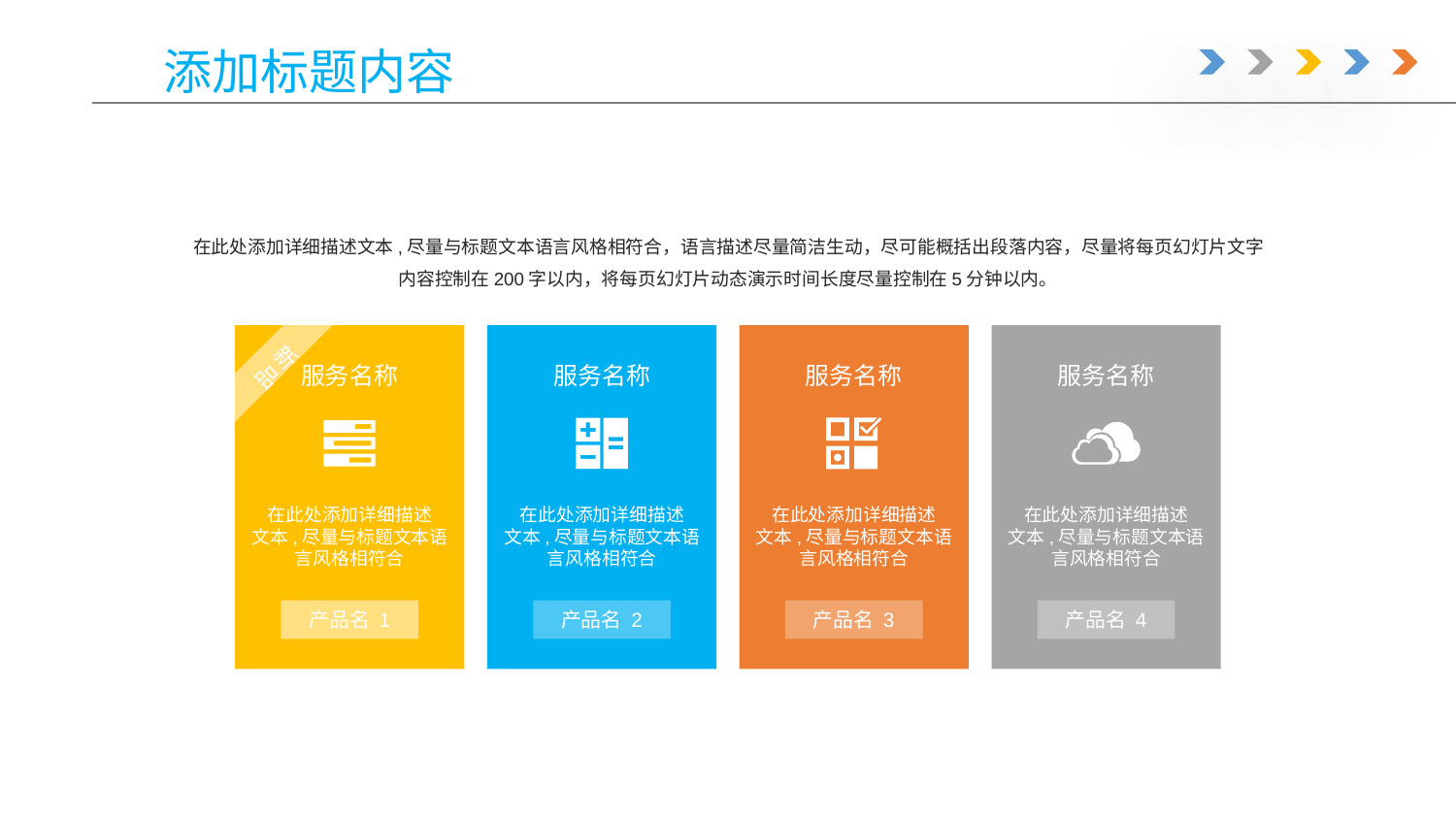

添加标题内容

在此处添加详细描述文本,尽量与标题文本语言风格相符合，语言描述尽量简洁生动，尽可能概括出段落内容，尽量将每页幻灯片文字内容控制在200字以内，将每页幻灯片动态演示时间长度尽量控制在5分钟以内。

服务名称
在此处添加详细描述
文本,尽量与标题文本语
言风格相符合
产品名 1
新品

服务名称
在此处添加详细描述
文本,尽量与标题文本语
言风格相符合
产品名 2

服务名称
在此处添加详细描述
文本,尽量与标题文本语
言风格相符合
产品名 3

服务名称
在此处添加详细描述
文本,尽量与标题文本语
言风格相符合
产品名 4